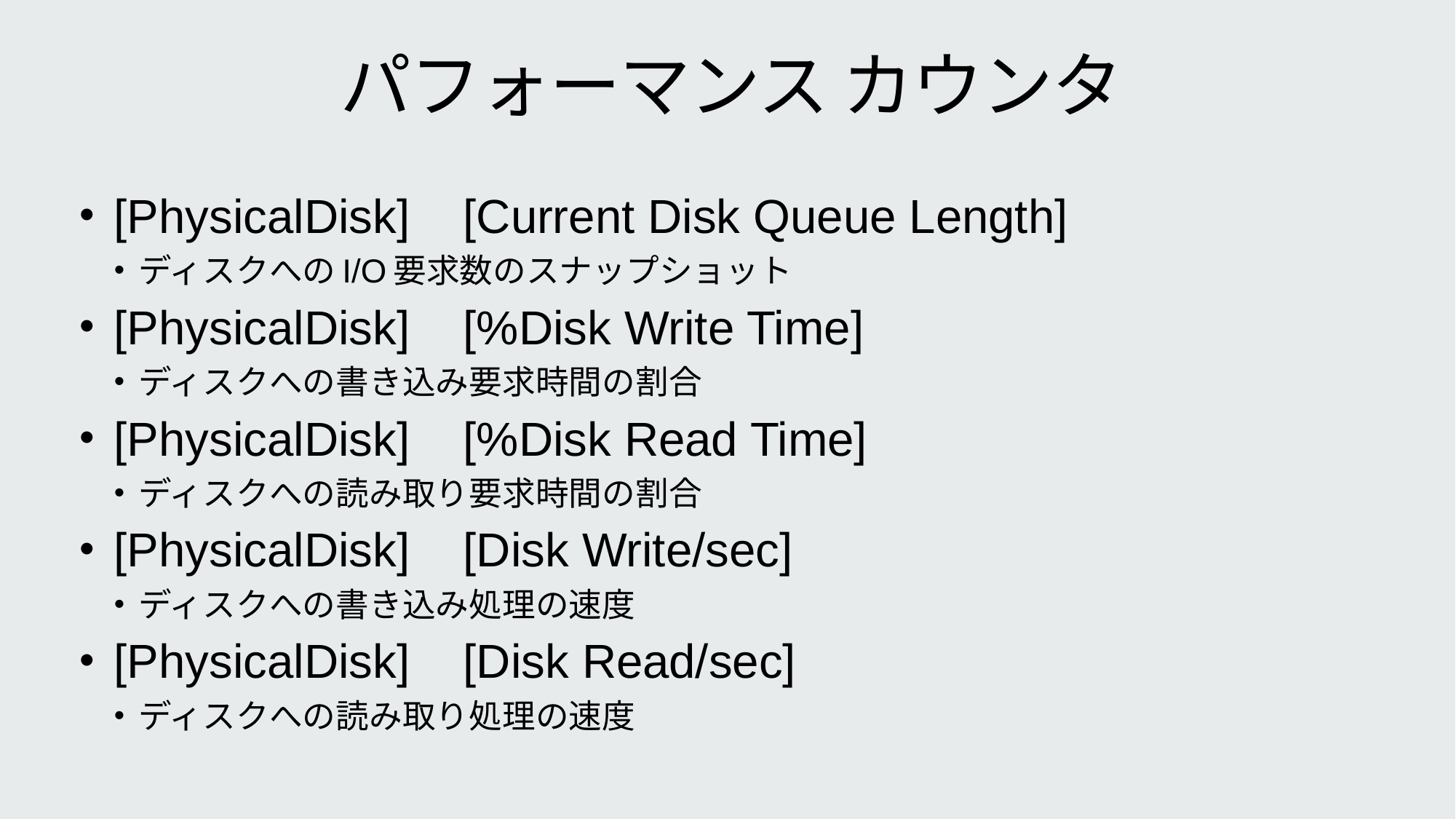

# パフォーマンス カウンタ
[PhysicalDisk]	[Current Disk Queue Length]
ディスクへのI/O要求数のスナップショット
[PhysicalDisk]	[%Disk Write Time]
ディスクへの書き込み要求時間の割合
[PhysicalDisk]	[%Disk Read Time]
ディスクへの読み取り要求時間の割合
[PhysicalDisk]	[Disk Write/sec]
ディスクへの書き込み処理の速度
[PhysicalDisk]	[Disk Read/sec]
ディスクへの読み取り処理の速度